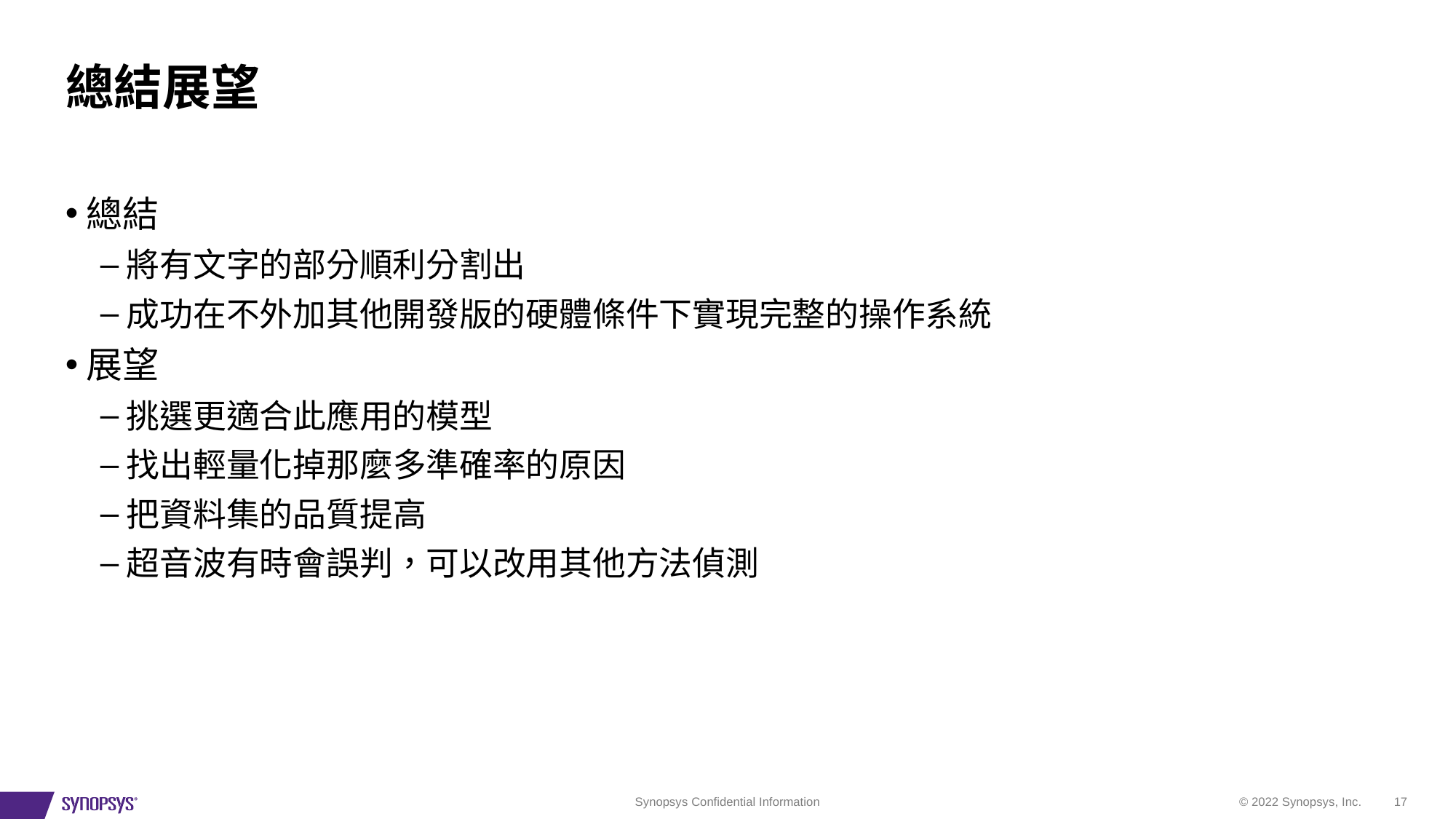

# 總結展望
總結
將有文字的部分順利分割出
成功在不外加其他開發版的硬體條件下實現完整的操作系統
展望
挑選更適合此應用的模型
找出輕量化掉那麼多準確率的原因
把資料集的品質提高
超音波有時會誤判，可以改用其他方法偵測